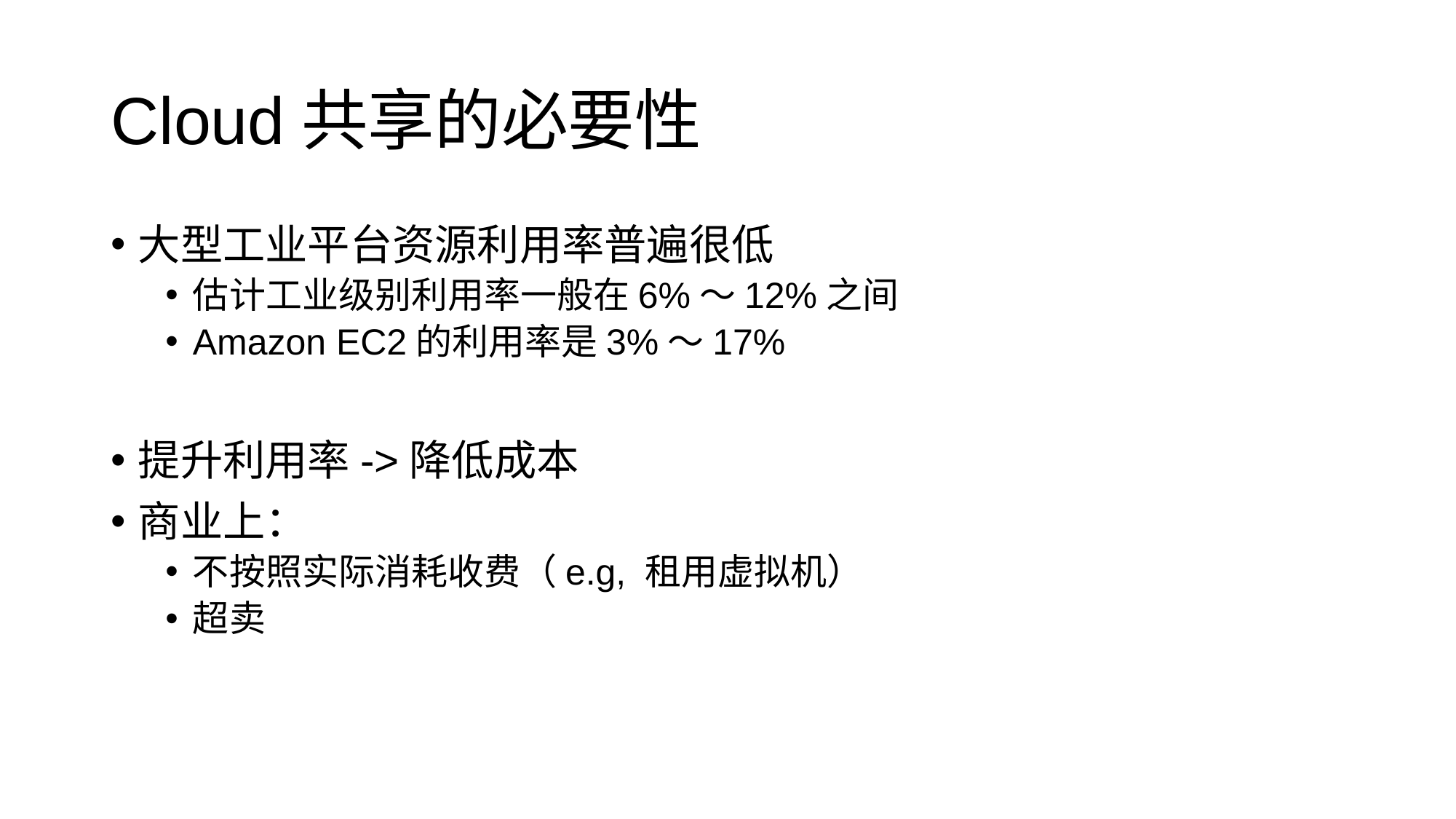

# Cloud共享的必要性
大型工业平台资源利用率普遍很低
估计工业级别利用率一般在6%～12%之间
Amazon EC2的利用率是3%～17%

提升利用率->降低成本
商业上：
不按照实际消耗收费（e.g, 租用虚拟机）
超卖